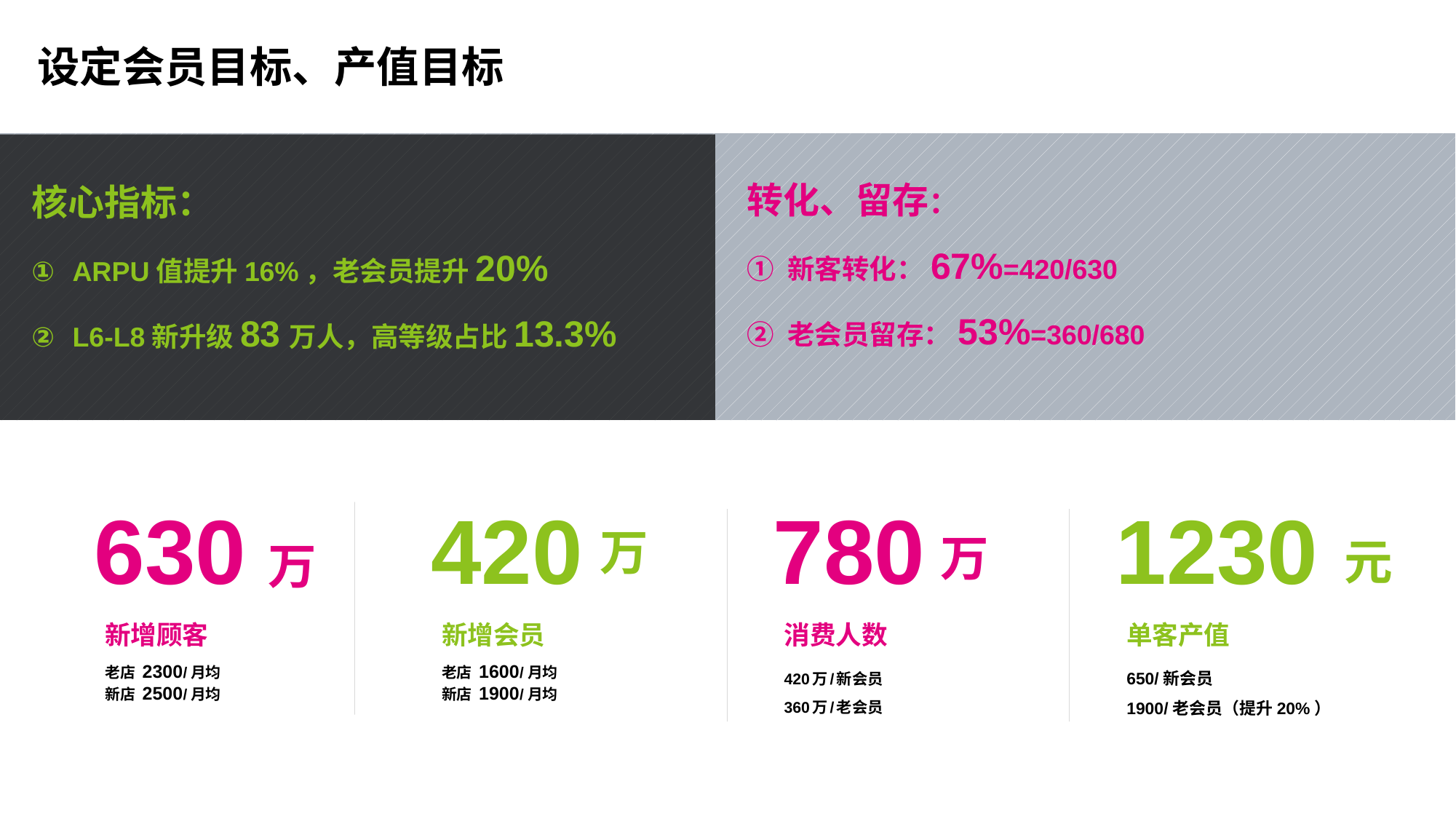

设定会员目标、产值目标

转化、留存：
新客转化：67%=420/630
老会员留存：53%=360/680
核心指标：
ARPU值提升16%，老会员提升20%
L6-L8新升级83万人，高等级占比13.3%
630万
新增顾客
老店 2300/月均
新店 2500/月均

420
万
新增会员
老店 1600/月均
新店 1900/月均

780
万
消费人数
420万/新会员
360万/老会员

1230
元
单客产值
650/新会员
1900/老会员（提升20%）